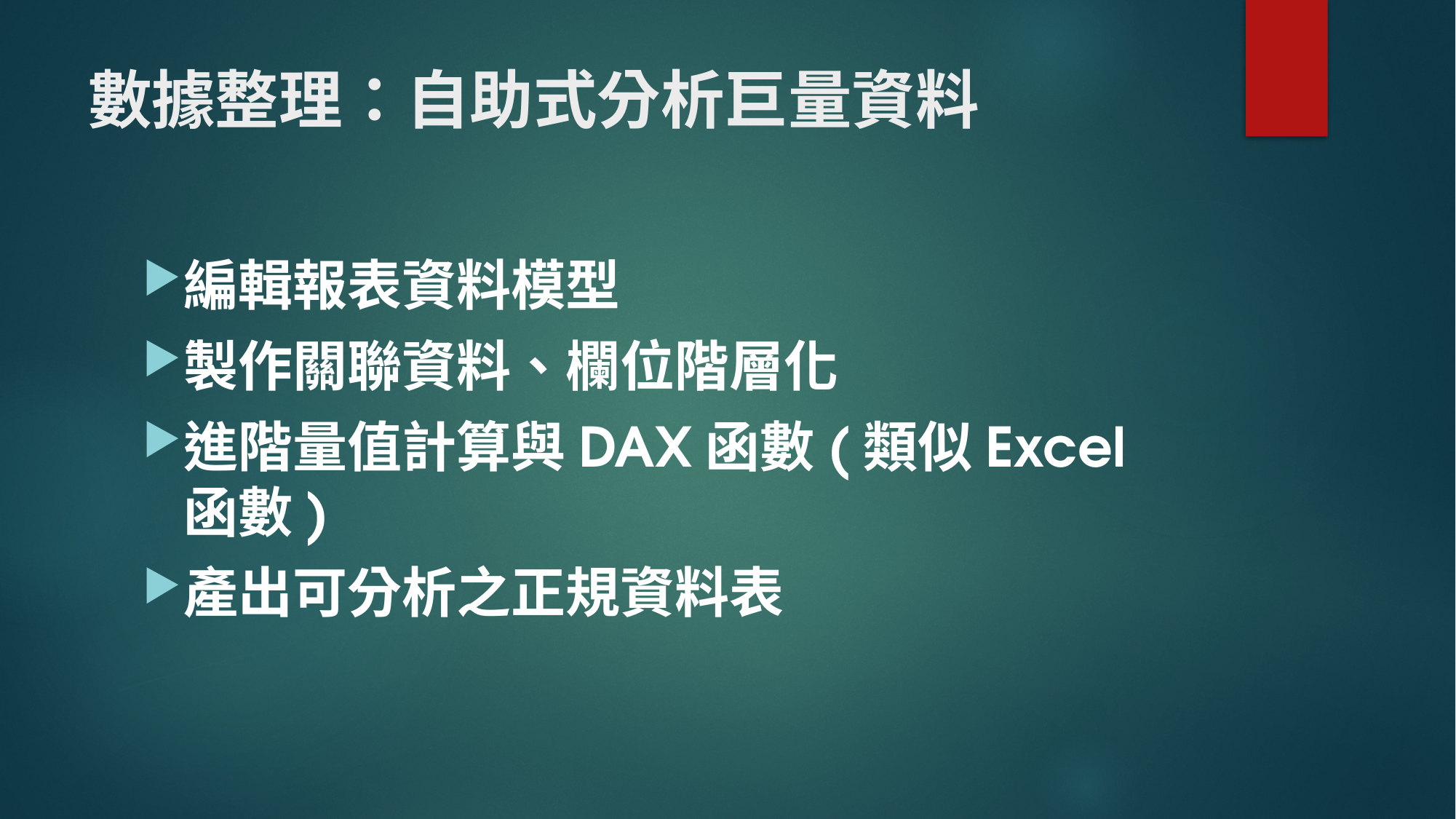

# 數據整理：自助式分析巨量資料
編輯報表資料模型
製作關聯資料、欄位階層化
進階量值計算與DAX函數(類似Excel函數)
產出可分析之正規資料表